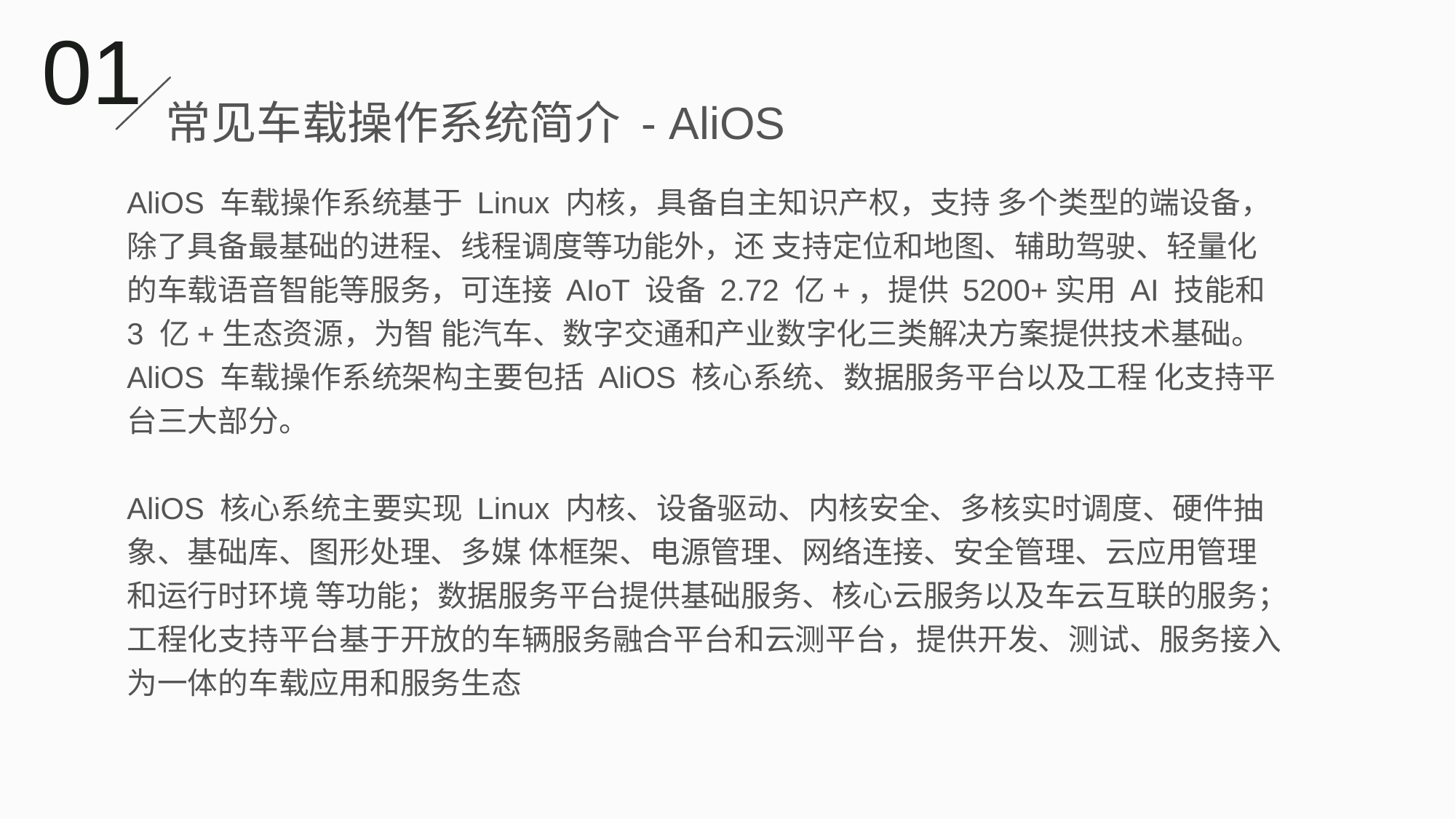

01
常见车载操作系统简介 - AliOS
AliOS 车载操作系统基于 Linux 内核，具备自主知识产权，支持 多个类型的端设备，除了具备最基础的进程、线程调度等功能外，还 支持定位和地图、辅助驾驶、轻量化的车载语音智能等服务，可连接 AIoT 设备 2.72 亿+，提供 5200+实用 AI 技能和 3 亿+生态资源，为智 能汽车、数字交通和产业数字化三类解决方案提供技术基础。AliOS 车载操作系统架构主要包括 AliOS 核心系统、数据服务平台以及工程 化支持平台三大部分。

AliOS 核心系统主要实现 Linux 内核、设备驱动、内核安全、多核实时调度、硬件抽象、基础库、图形处理、多媒 体框架、电源管理、网络连接、安全管理、云应用管理和运行时环境 等功能；数据服务平台提供基础服务、核心云服务以及车云互联的服务；工程化支持平台基于开放的车辆服务融合平台和云测平台，提供开发、测试、服务接入为一体的车载应用和服务生态